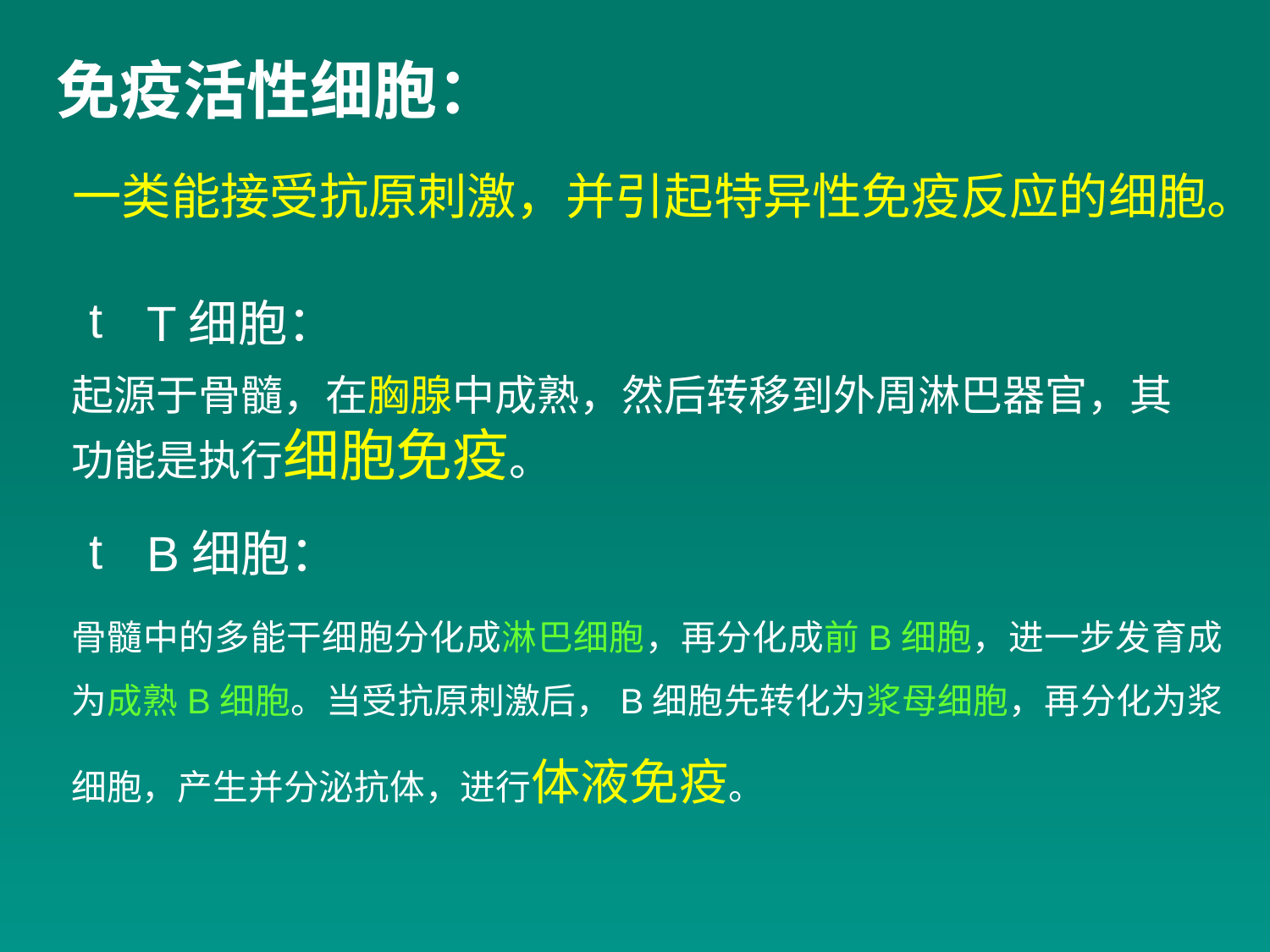

免疫活性细胞：
一类能接受抗原刺激，并引起特异性免疫反应的细胞。
  T细胞：
起源于骨髓，在胸腺中成熟，然后转移到外周淋巴器官，其功能是执行细胞免疫。
  B细胞：
骨髓中的多能干细胞分化成淋巴细胞，再分化成前B细胞，进一步发育成为成熟B细胞。当受抗原刺激后，B细胞先转化为浆母细胞，再分化为浆细胞，产生并分泌抗体，进行体液免疫。